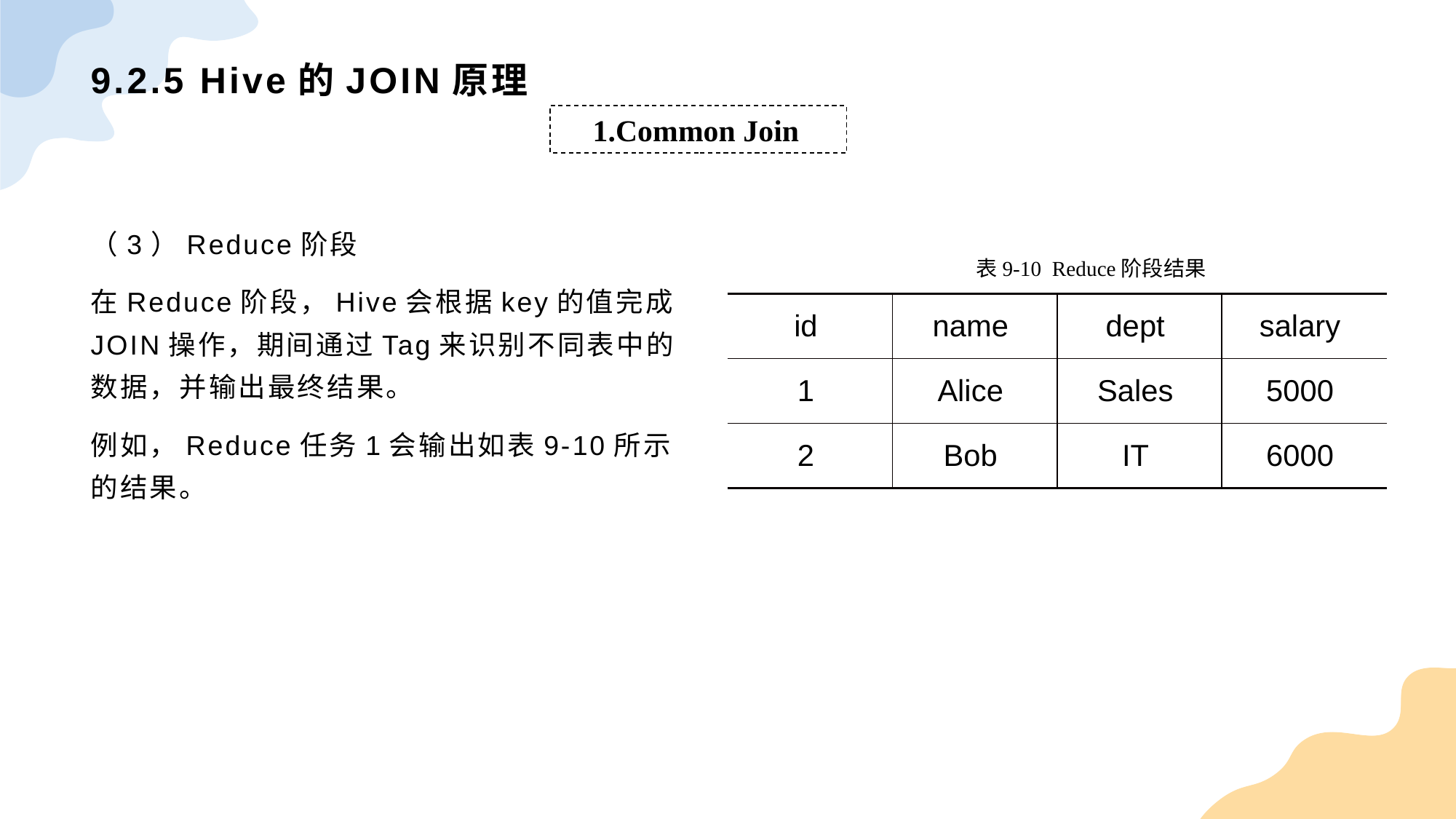

# 9.2.5 Hive的JOIN原理
1.Common Join
（3）Reduce阶段
在Reduce阶段，Hive会根据key的值完成JOIN操作，期间通过Tag来识别不同表中的数据，并输出最终结果。
例如，Reduce任务1会输出如表9-10所示的结果。
表9-10  Reduce阶段结果
| id | name | dept | salary |
| --- | --- | --- | --- |
| 1 | Alice | Sales | 5000 |
| 2 | Bob | IT | 6000 |